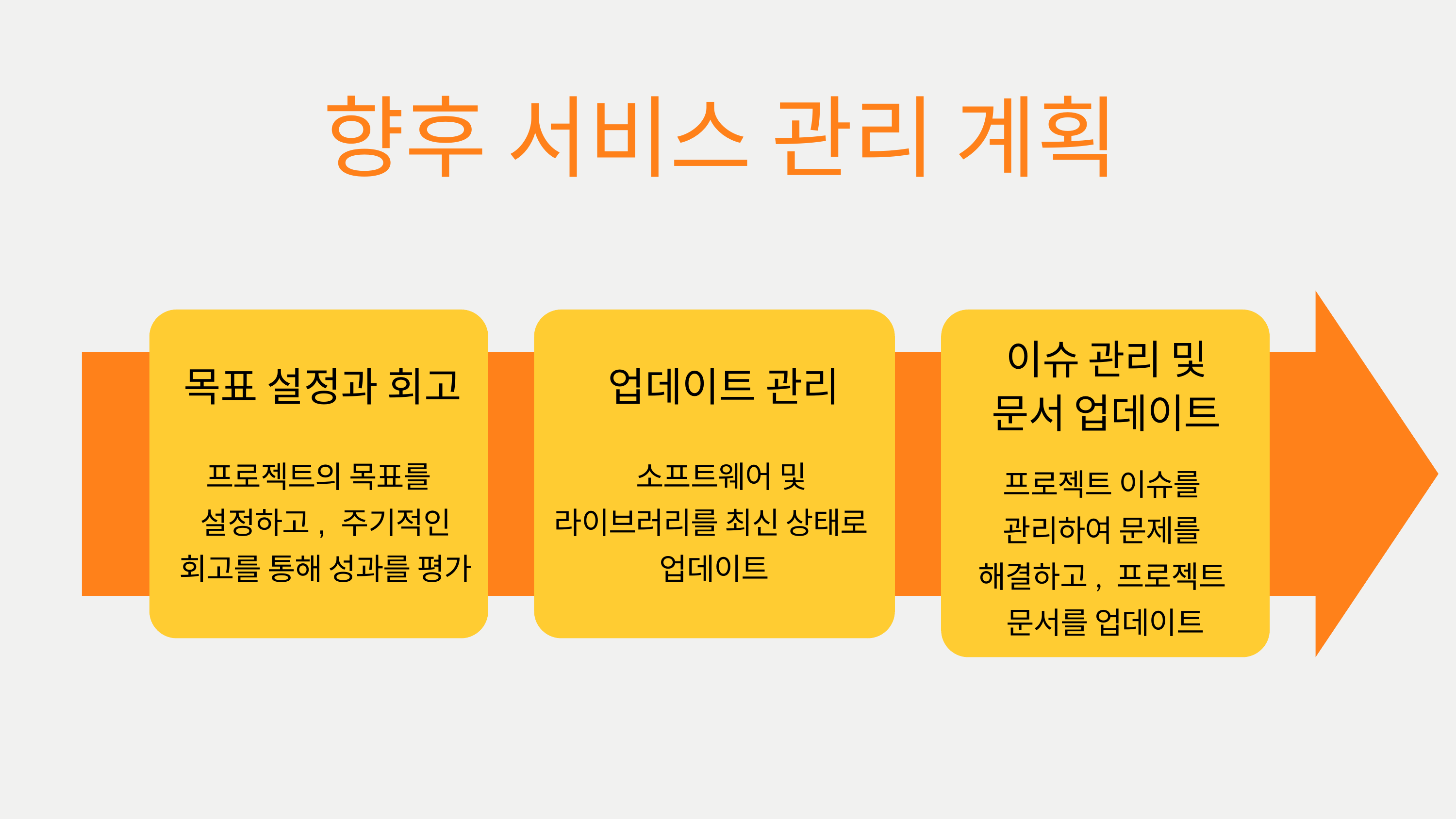

향후 서비스 관리 계획

이슈 관리 및
문서 업데이트
목표 설정과 회고
 업데이트 관리
프로젝트의 목표를
 설정하고, 주기적인
 회고를 통해 성과를 평가
  소프트웨어 및
라이브러리를 최신 상태로
업데이트
프로젝트 이슈를
관리하여 문제를
해결하고, 프로젝트
문서를 업데이트